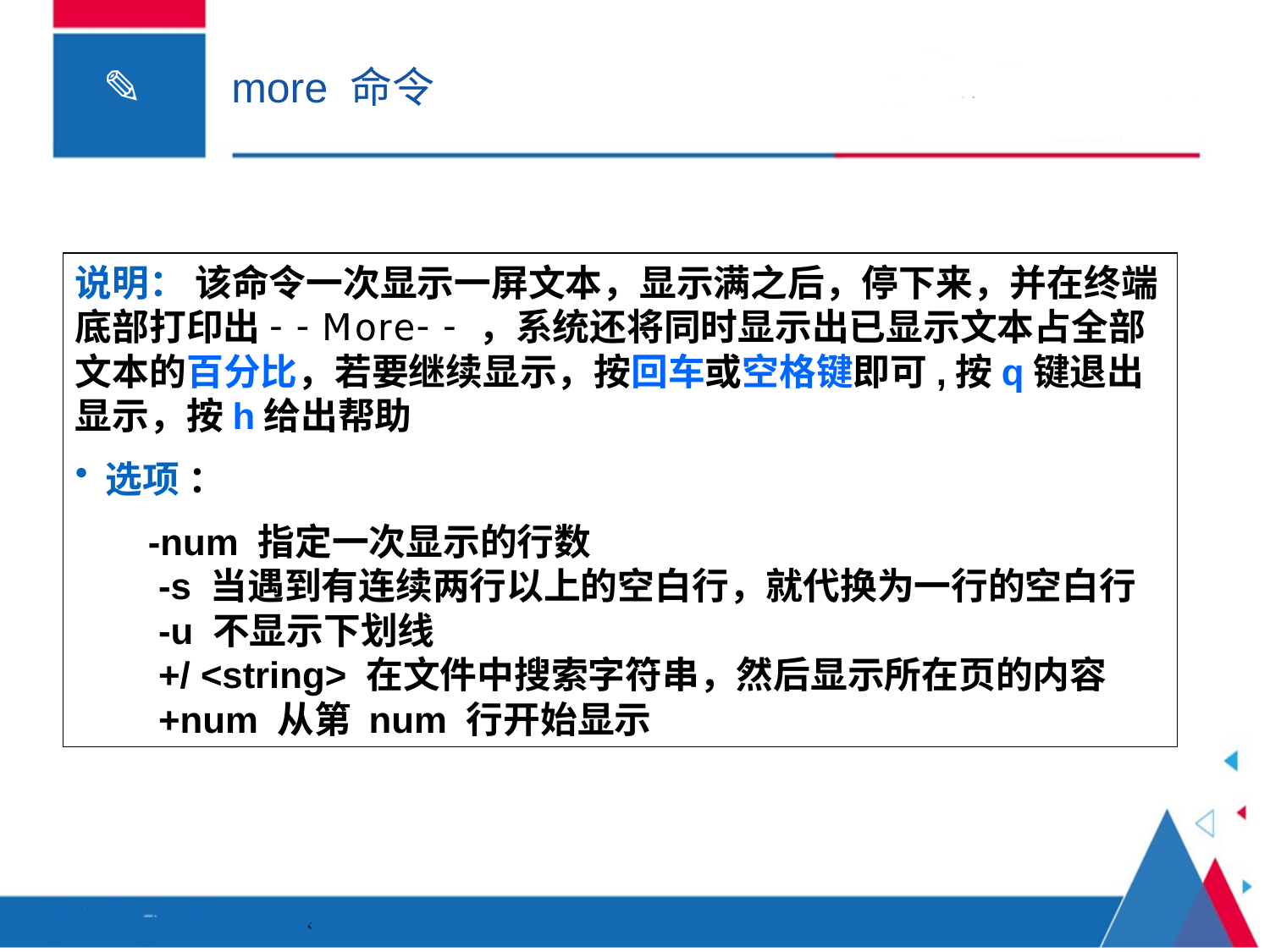

# more 命令
说明： 该命令一次显示一屏文本，显示满之后，停下来，并在终端底部打印出- - More- - ，系统还将同时显示出已显示文本占全部文本的百分比，若要继续显示，按回车或空格键即可,按q键退出显示，按h给出帮助
选项 ：
       -num 指定一次显示的行数
　　-s 当遇到有连续两行以上的空白行，就代换为一行的空白行
　　-u 不显示下划线
　　+/ <string> 在文件中搜索字符串，然后显示所在页的内容
　　+num 从第 num 行开始显示